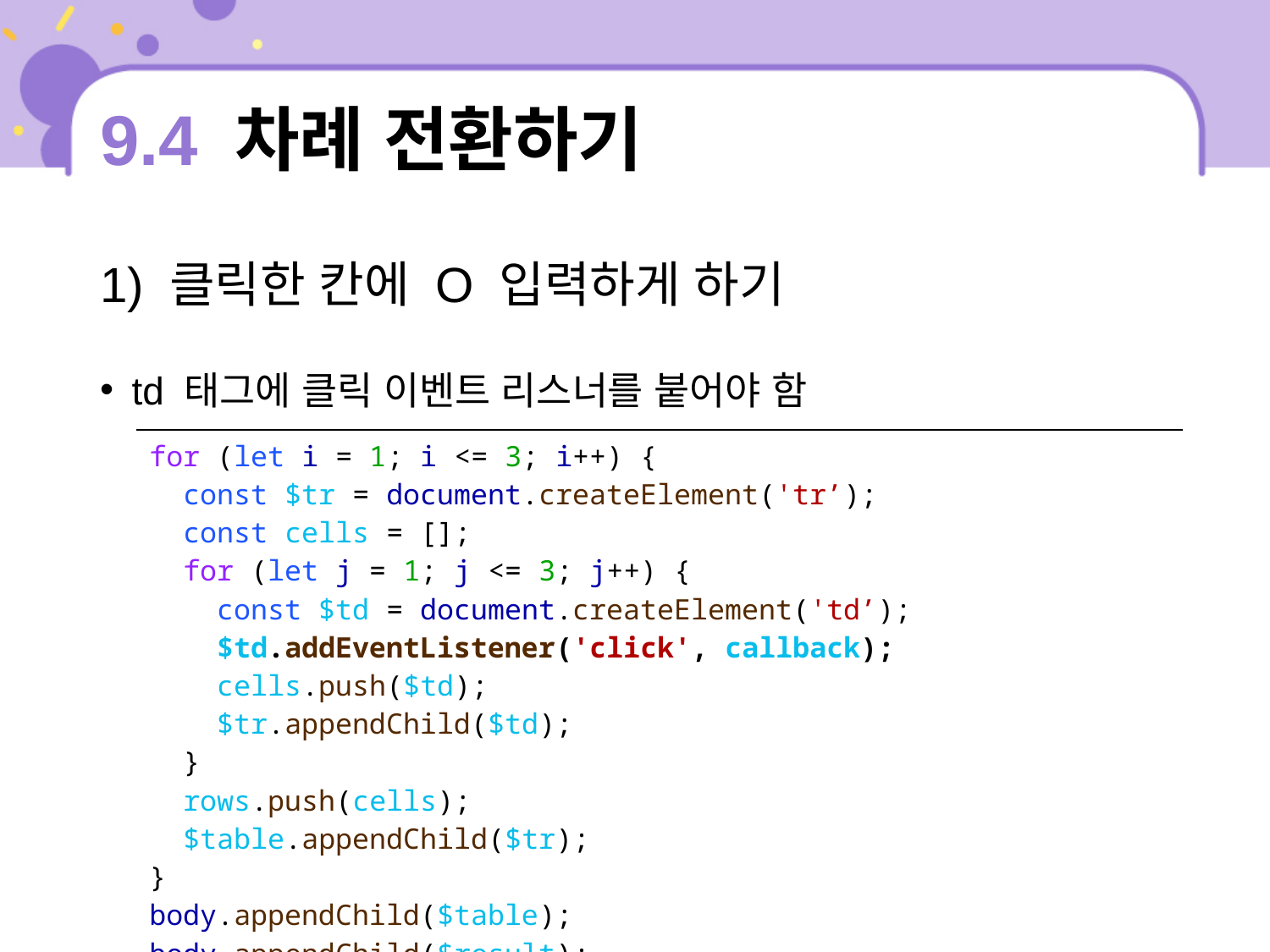

# 9.4 차례 전환하기
1) 클릭한 칸에 O 입력하게 하기
td 태그에 클릭 이벤트 리스너를 붙어야 함
| for (let i = 1; i <= 3; i++) { const $tr = document.createElement('tr’); const cells = []; for (let j = 1; j <= 3; j++) { const $td = document.createElement('td’); $td.addEventListener('click', callback); cells.push($td); $tr.appendChild($td); } rows.push(cells); $table.appendChild($tr); } body.appendChild($table); body.appendChild($result); |
| --- |